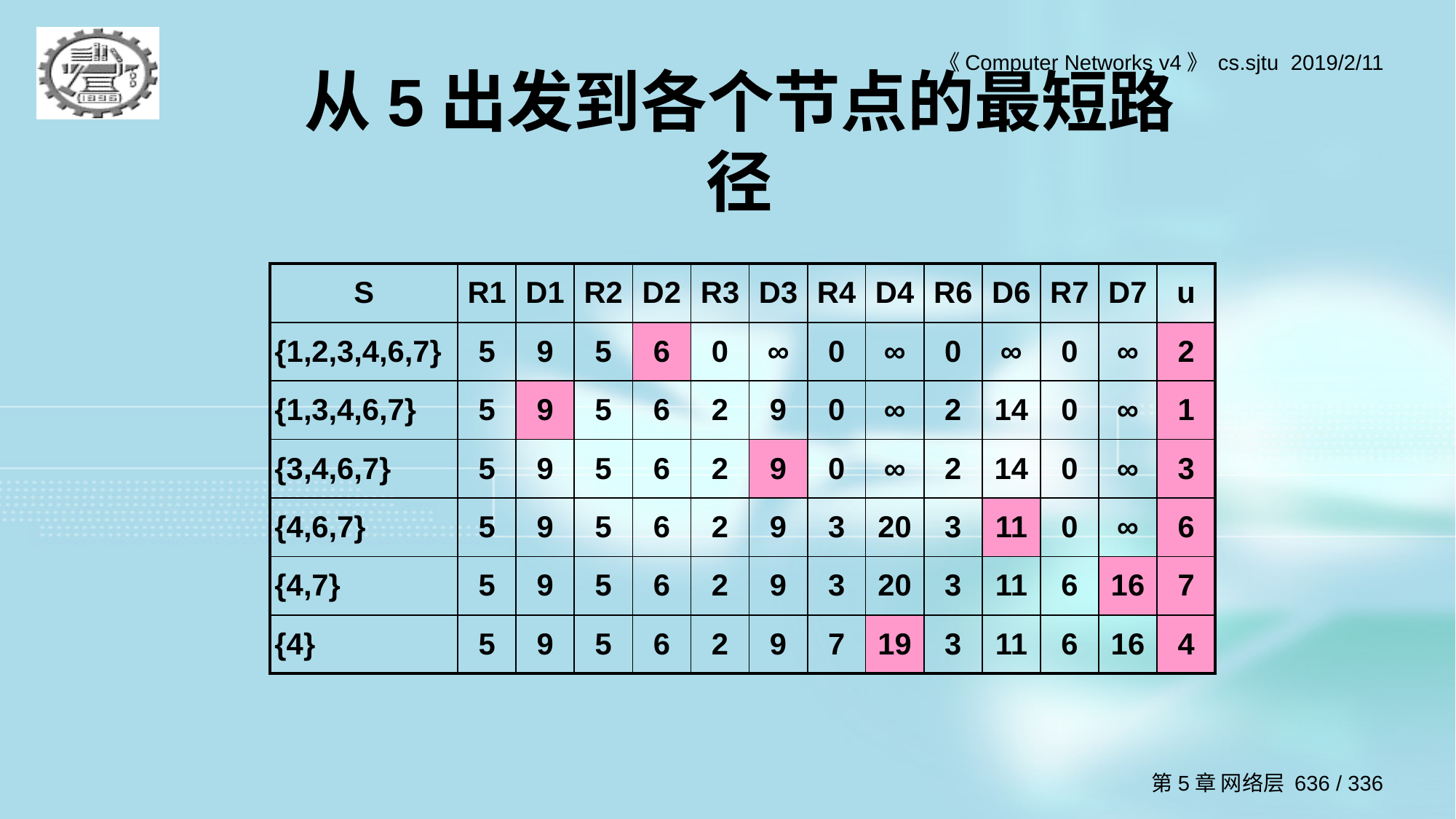

# 从5出发到各个节点的最短路径
| S | R1 | D1 | R2 | D2 | R3 | D3 | R4 | D4 | R6 | D6 | R7 | D7 | u |
| --- | --- | --- | --- | --- | --- | --- | --- | --- | --- | --- | --- | --- | --- |
| {1,2,3,4,6,7} | 5 | 9 | 5 | 6 | 0 | ∞ | 0 | ∞ | 0 | ∞ | 0 | ∞ | 2 |
| {1,3,4,6,7} | 5 | 9 | 5 | 6 | 2 | 9 | 0 | ∞ | 2 | 14 | 0 | ∞ | 1 |
| {3,4,6,7} | 5 | 9 | 5 | 6 | 2 | 9 | 0 | ∞ | 2 | 14 | 0 | ∞ | 3 |
| {4,6,7} | 5 | 9 | 5 | 6 | 2 | 9 | 3 | 20 | 3 | 11 | 0 | ∞ | 6 |
| {4,7} | 5 | 9 | 5 | 6 | 2 | 9 | 3 | 20 | 3 | 11 | 6 | 16 | 7 |
| {4} | 5 | 9 | 5 | 6 | 2 | 9 | 7 | 19 | 3 | 11 | 6 | 16 | 4 |